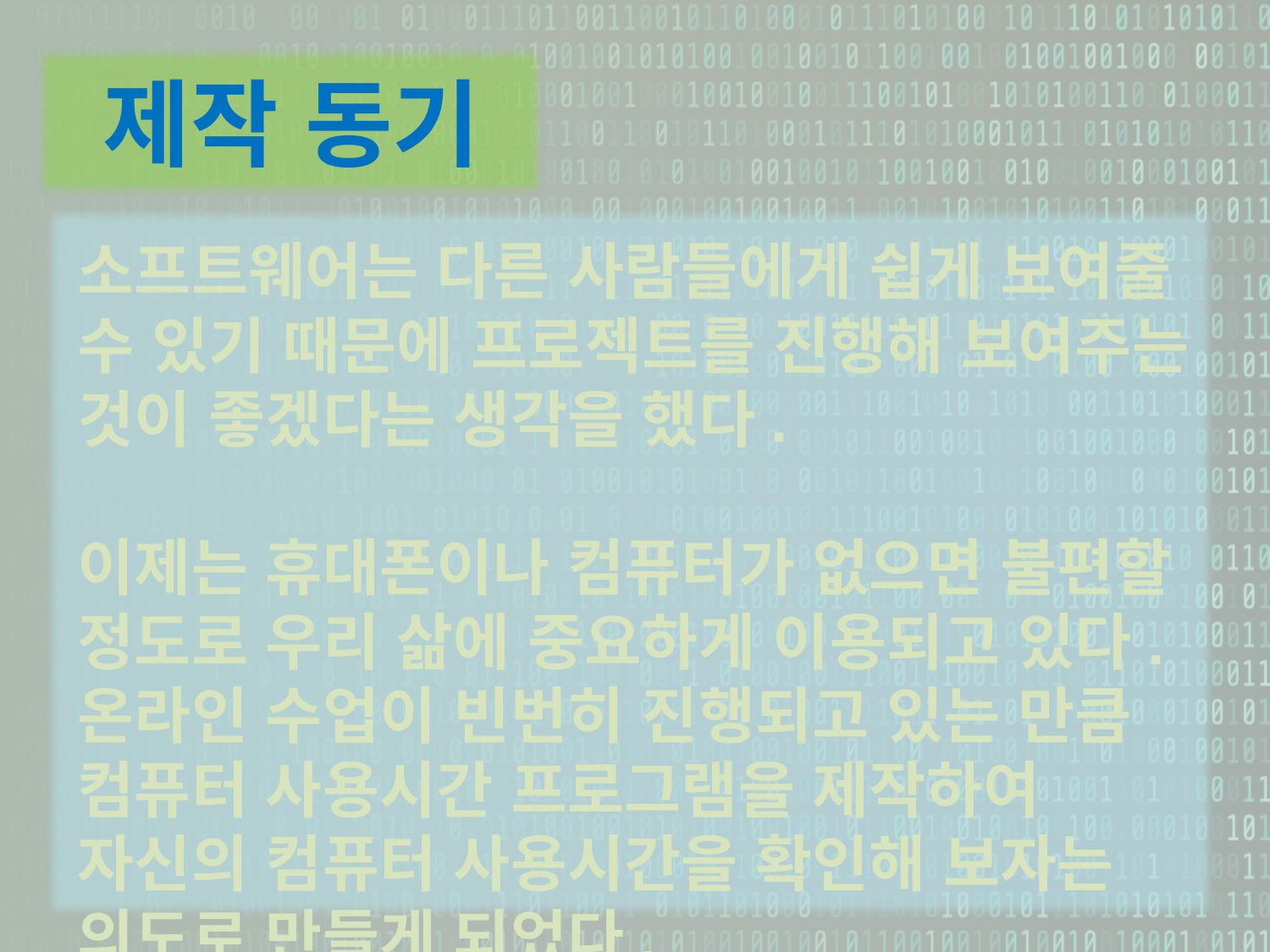

제작 동기

소프트웨어는 다른 사람들에게 쉽게 보여줄 수 있기 때문에 프로젝트를 진행해 보여주는 것이 좋겠다는 생각을 했다.

이제는 휴대폰이나 컴퓨터가 없으면 불편할 정도로 우리 삶에 중요하게 이용되고 있다. 온라인 수업이 빈번히 진행되고 있는 만큼 컴퓨터 사용시간 프로그램을 제작하여 자신의 컴퓨터 사용시간을 확인해 보자는 의도로 만들게 되었다.